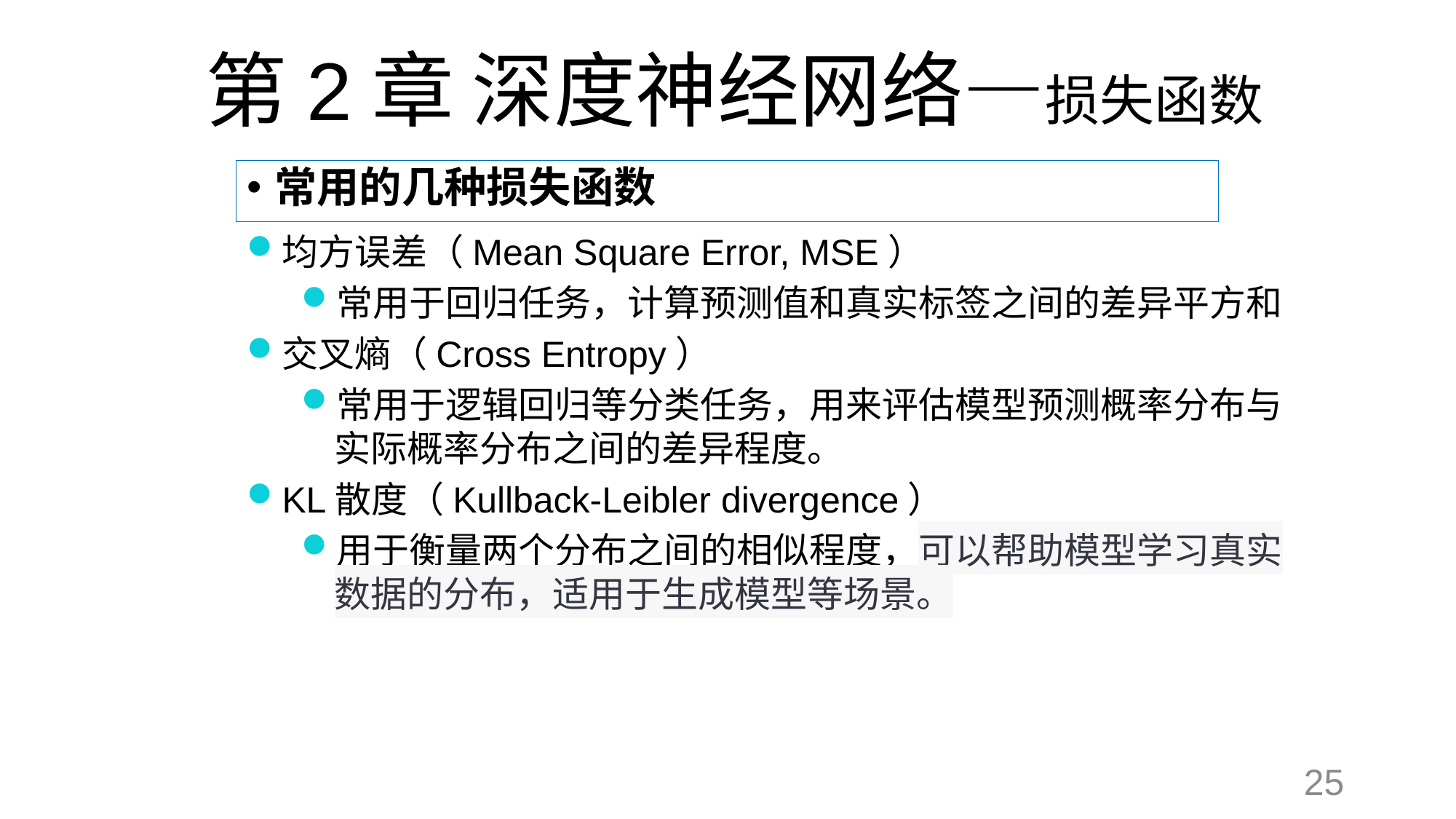

# 第2章 深度神经网络—损失函数
常用的几种损失函数
均方误差（Mean Square Error, MSE）
常用于回归任务，计算预测值和真实标签之间的差异平方和
交叉熵（Cross Entropy）
常用于逻辑回归等分类任务，用来评估模型预测概率分布与实际概率分布之间的差异程度。
KL散度（Kullback-Leibler divergence）
用于衡量两个分布之间的相似程度，可以帮助模型学习真实数据的分布，适用于生成模型等场景。

25